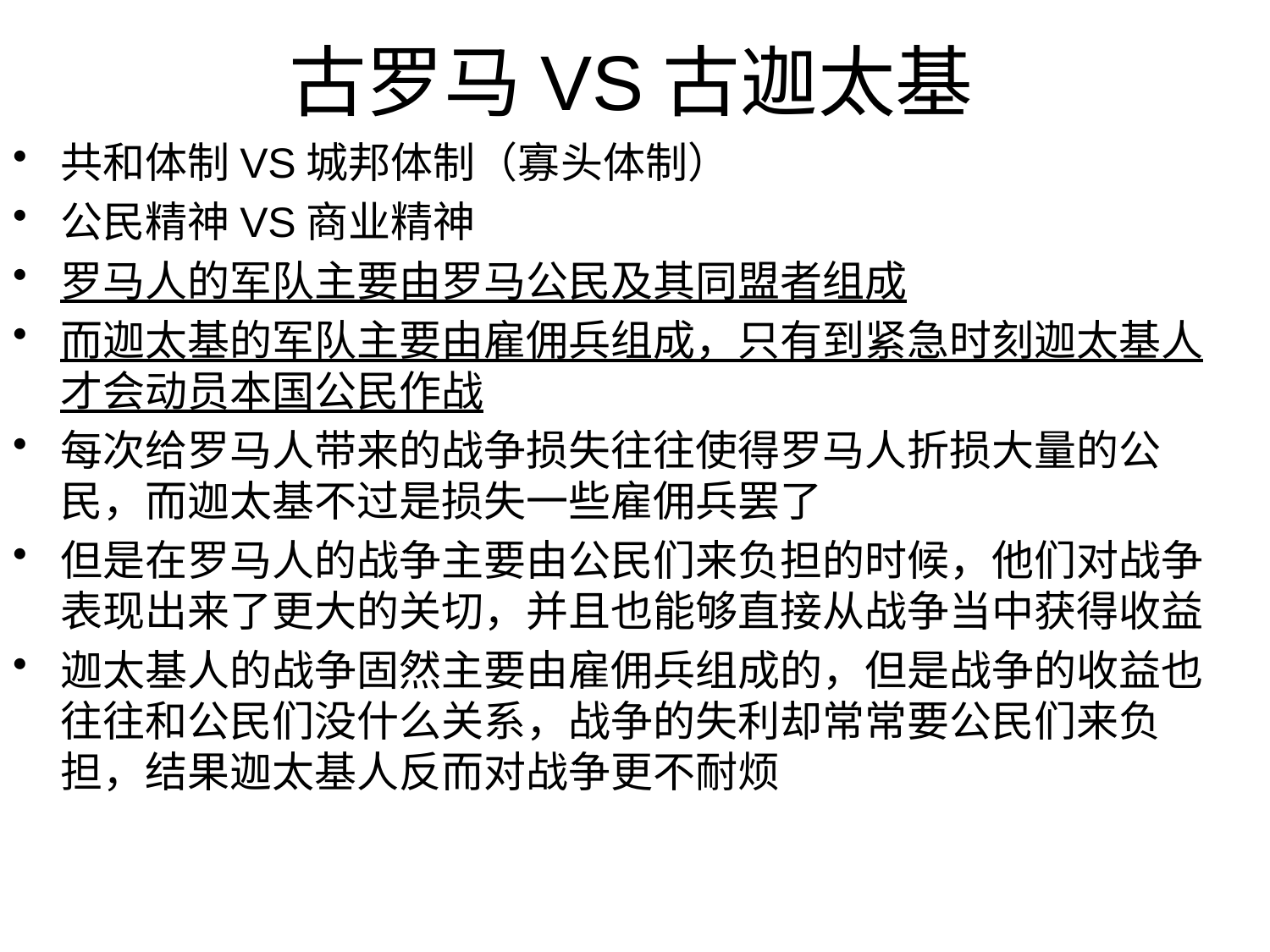

# 古罗马VS古迦太基
共和体制VS城邦体制（寡头体制）
公民精神VS商业精神
罗马人的军队主要由罗马公民及其同盟者组成
而迦太基的军队主要由雇佣兵组成，只有到紧急时刻迦太基人才会动员本国公民作战
每次给罗马人带来的战争损失往往使得罗马人折损大量的公民，而迦太基不过是损失一些雇佣兵罢了
但是在罗马人的战争主要由公民们来负担的时候，他们对战争表现出来了更大的关切，并且也能够直接从战争当中获得收益
迦太基人的战争固然主要由雇佣兵组成的，但是战争的收益也往往和公民们没什么关系，战争的失利却常常要公民们来负担，结果迦太基人反而对战争更不耐烦